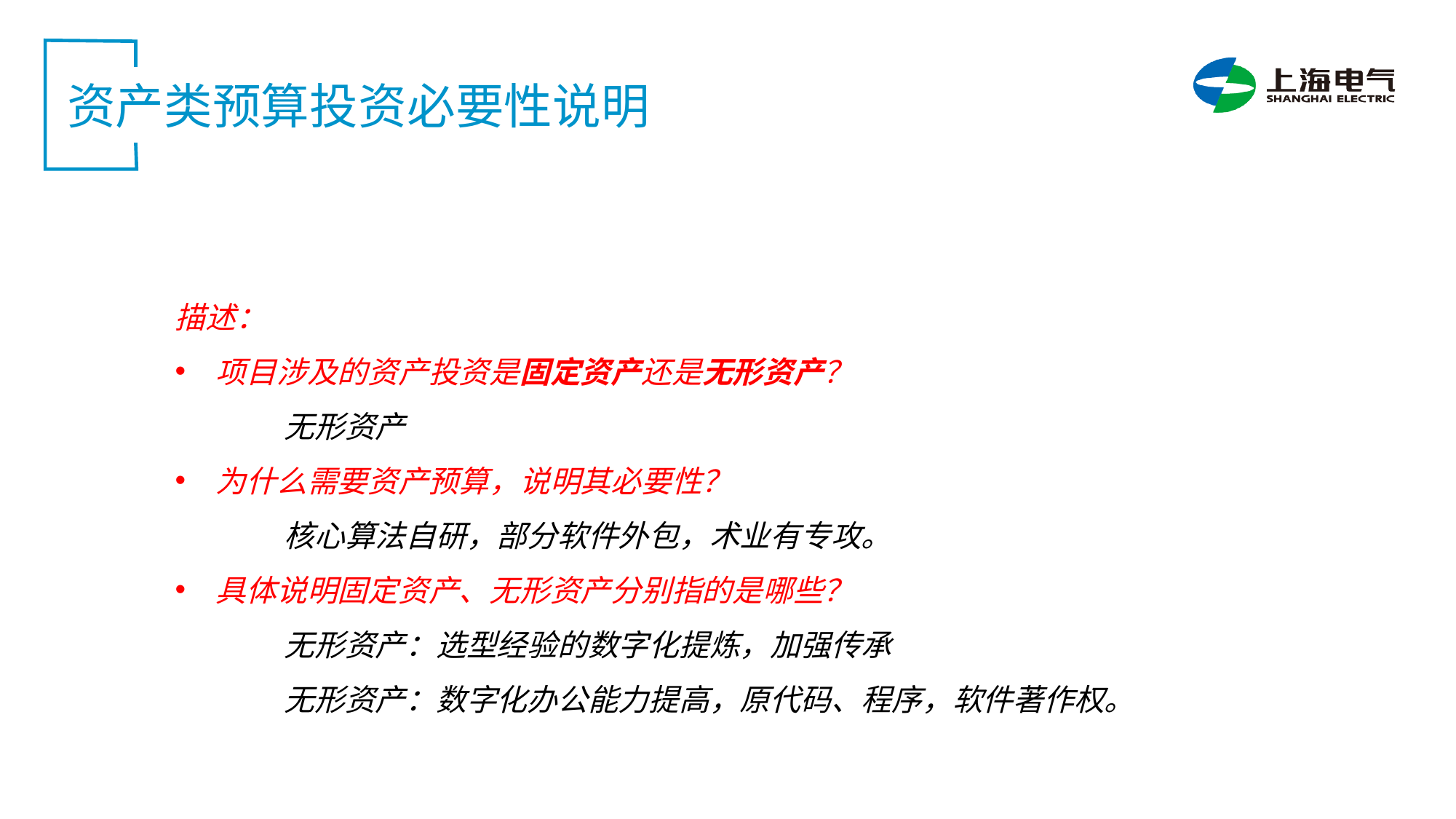

资产类预算投资必要性说明
描述：
项目涉及的资产投资是固定资产还是无形资产？
	无形资产
为什么需要资产预算，说明其必要性？
	核心算法自研，部分软件外包，术业有专攻。
具体说明固定资产、无形资产分别指的是哪些？
	无形资产：选型经验的数字化提炼，加强传承
	无形资产：数字化办公能力提高，原代码、程序，软件著作权。